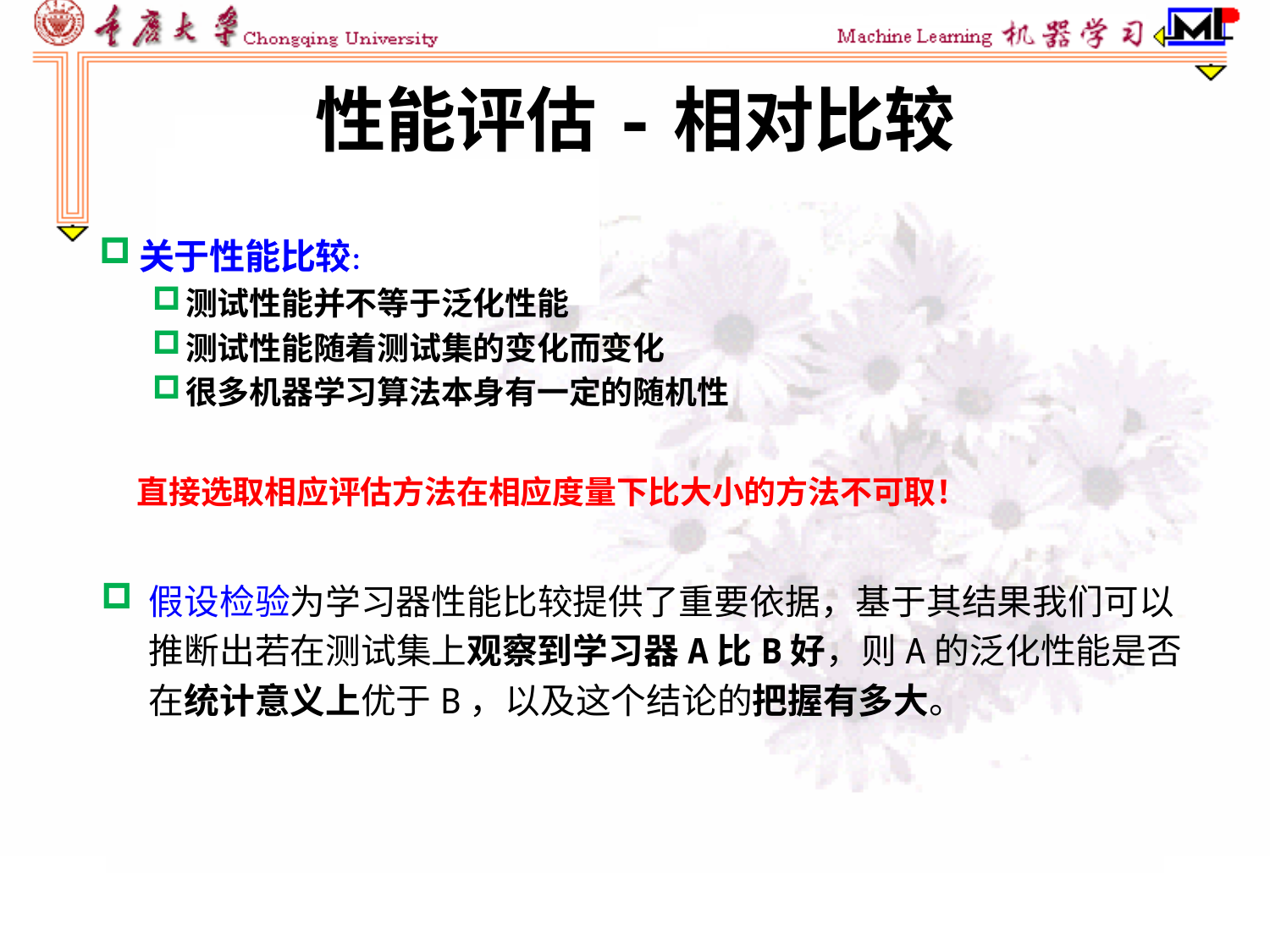

# 性能评估-相对比较
关于性能比较：
测试性能并不等于泛化性能
测试性能随着测试集的变化而变化
很多机器学习算法本身有一定的随机性

直接选取相应评估方法在相应度量下比大小的方法不可取！
假设检验为学习器性能比较提供了重要依据，基于其结果我们可以推断出若在测试集上观察到学习器A比B好，则A的泛化性能是否在统计意义上优于B，以及这个结论的把握有多大。